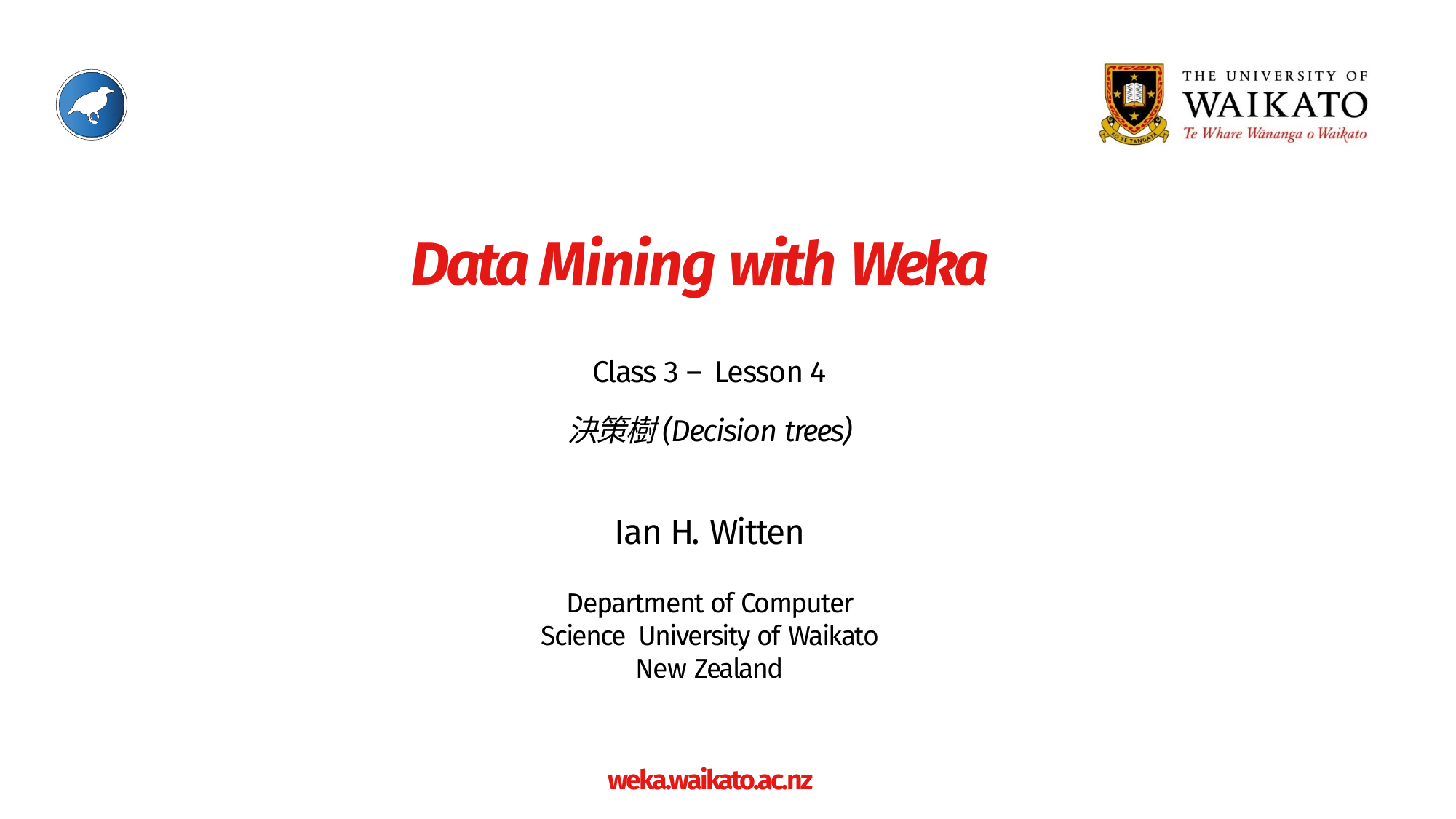

# Data Mining with Weka
Class 3 – Lesson 4
決策樹(Decision trees)

Ian H. Witten

Department of Computer Science  University of Waikato
New Zealand

weka.waikato.ac.nz